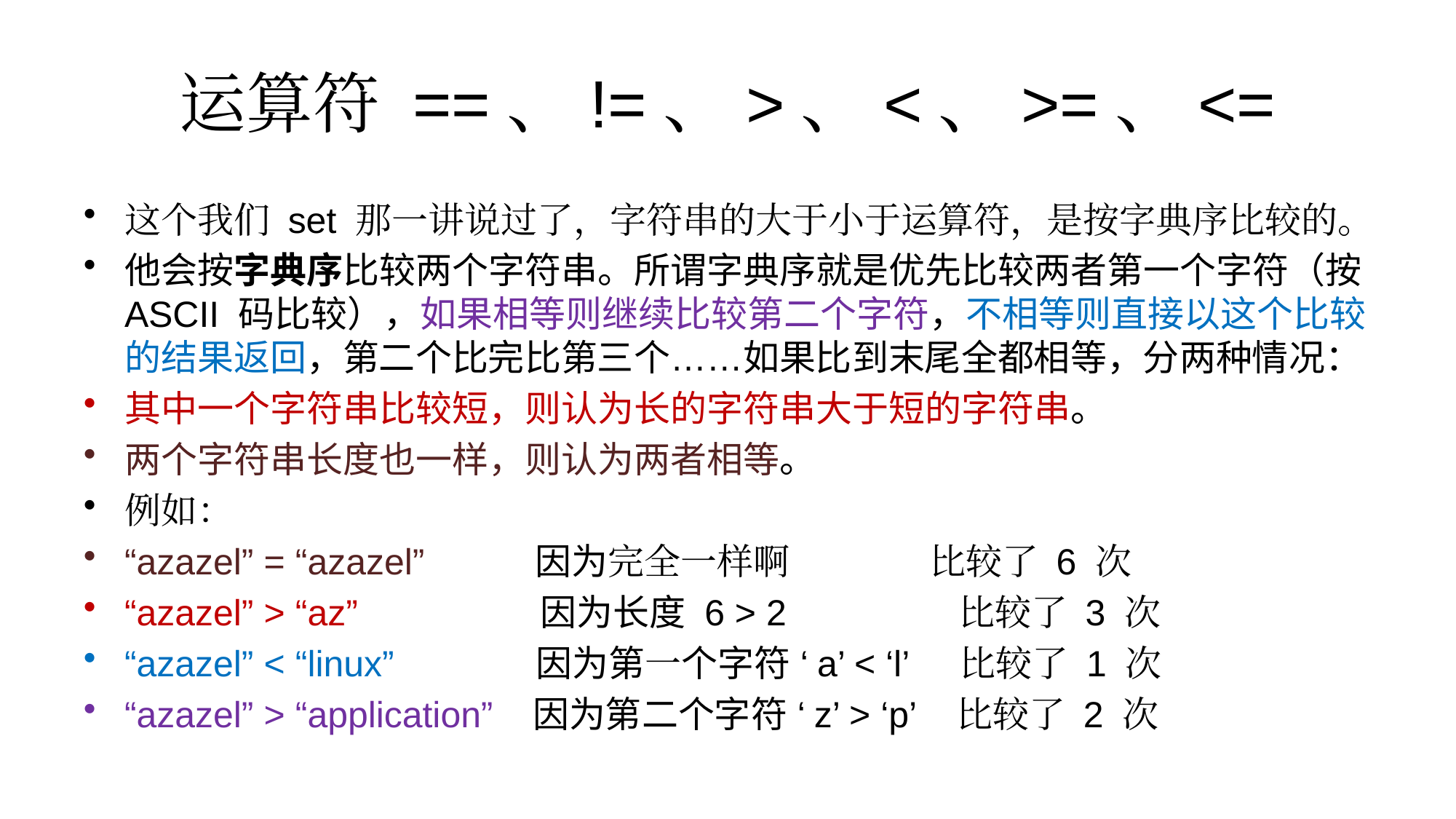

# 运算符 ==、!=、>、<、>=、<=
这个我们 set 那一讲说过了，字符串的大于小于运算符，是按字典序比较的。
他会按字典序比较两个字符串。所谓字典序就是优先比较两者第一个字符（按 ASCII 码比较），如果相等则继续比较第二个字符，不相等则直接以这个比较的结果返回，第二个比完比第三个……如果比到末尾全都相等，分两种情况：
其中一个字符串比较短，则认为长的字符串大于短的字符串。
两个字符串长度也一样，则认为两者相等。
例如：
“azazel” = “azazel”          因为完全一样啊               比较了 6 次
“azazel” > “az”                 因为长度 6 > 2                比较了 3 次
“azazel” < “linux”             因为第一个字符 ‘a’ < ‘l’    比较了 1 次
“azazel” > “application”   因为第二个字符 ‘z’ > ‘p’   比较了 2 次